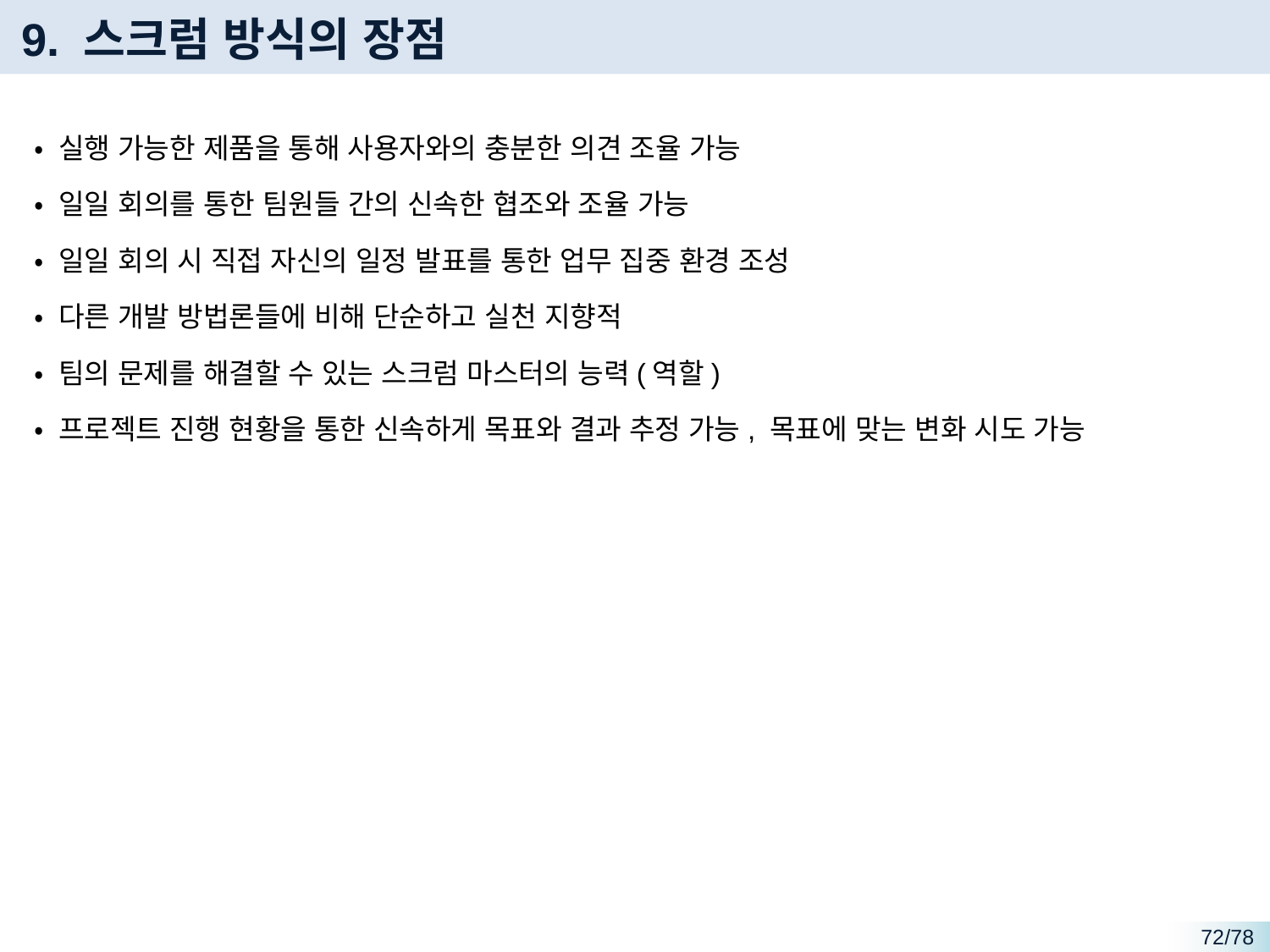

# 9. 스크럼 방식의 장점
• 실행 가능한 제품을 통해 사용자와의 충분한 의견 조율 가능
• 일일 회의를 통한 팀원들 간의 신속한 협조와 조율 가능
• 일일 회의 시 직접 자신의 일정 발표를 통한 업무 집중 환경 조성
• 다른 개발 방법론들에 비해 단순하고 실천 지향적
• 팀의 문제를 해결할 수 있는 스크럼 마스터의 능력(역할)
• 프로젝트 진행 현황을 통한 신속하게 목표와 결과 추정 가능, 목표에 맞는 변화 시도 가능